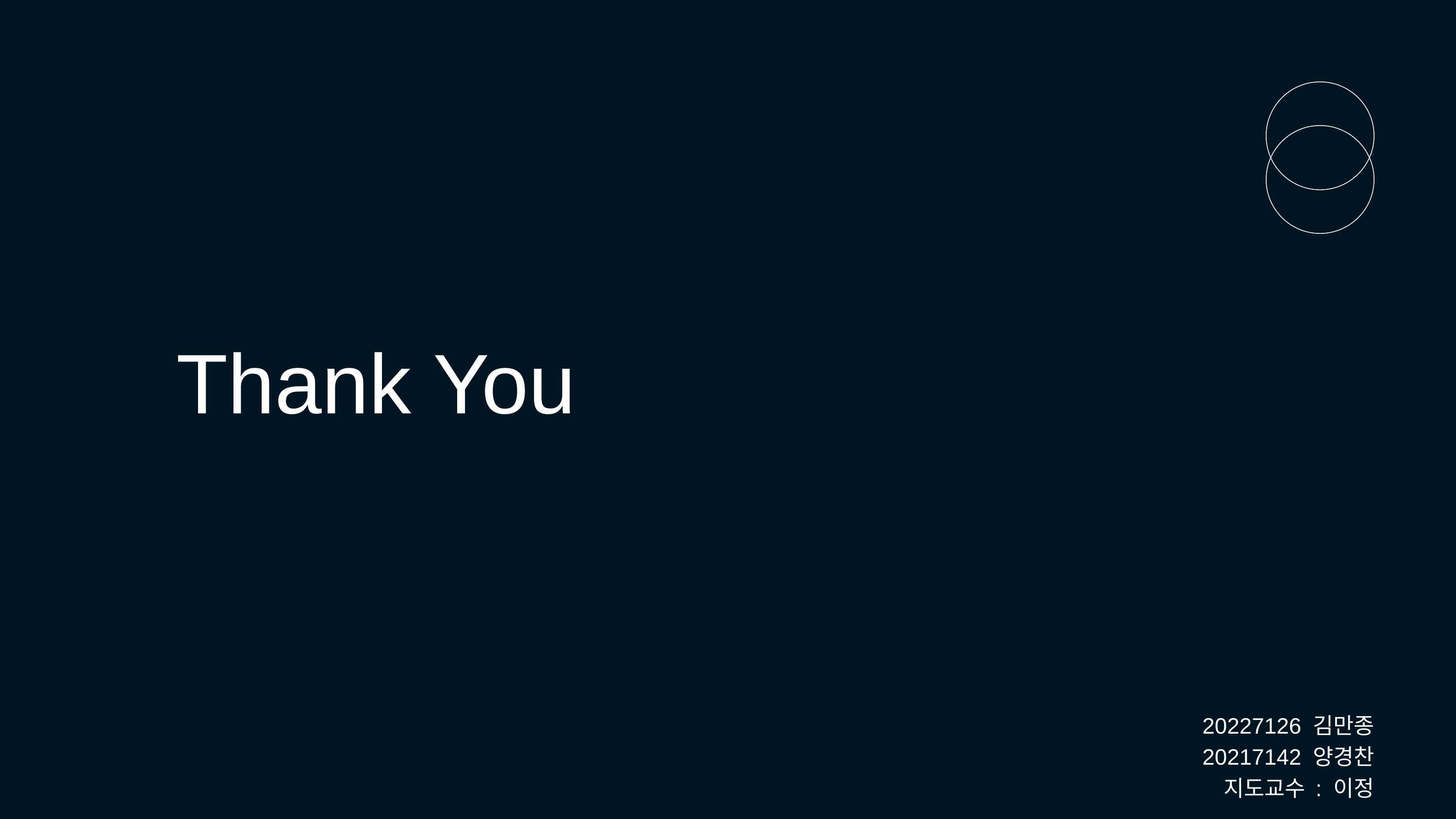

Thank You
20227126 김만종
20217142 양경찬
지도교수 : 이정